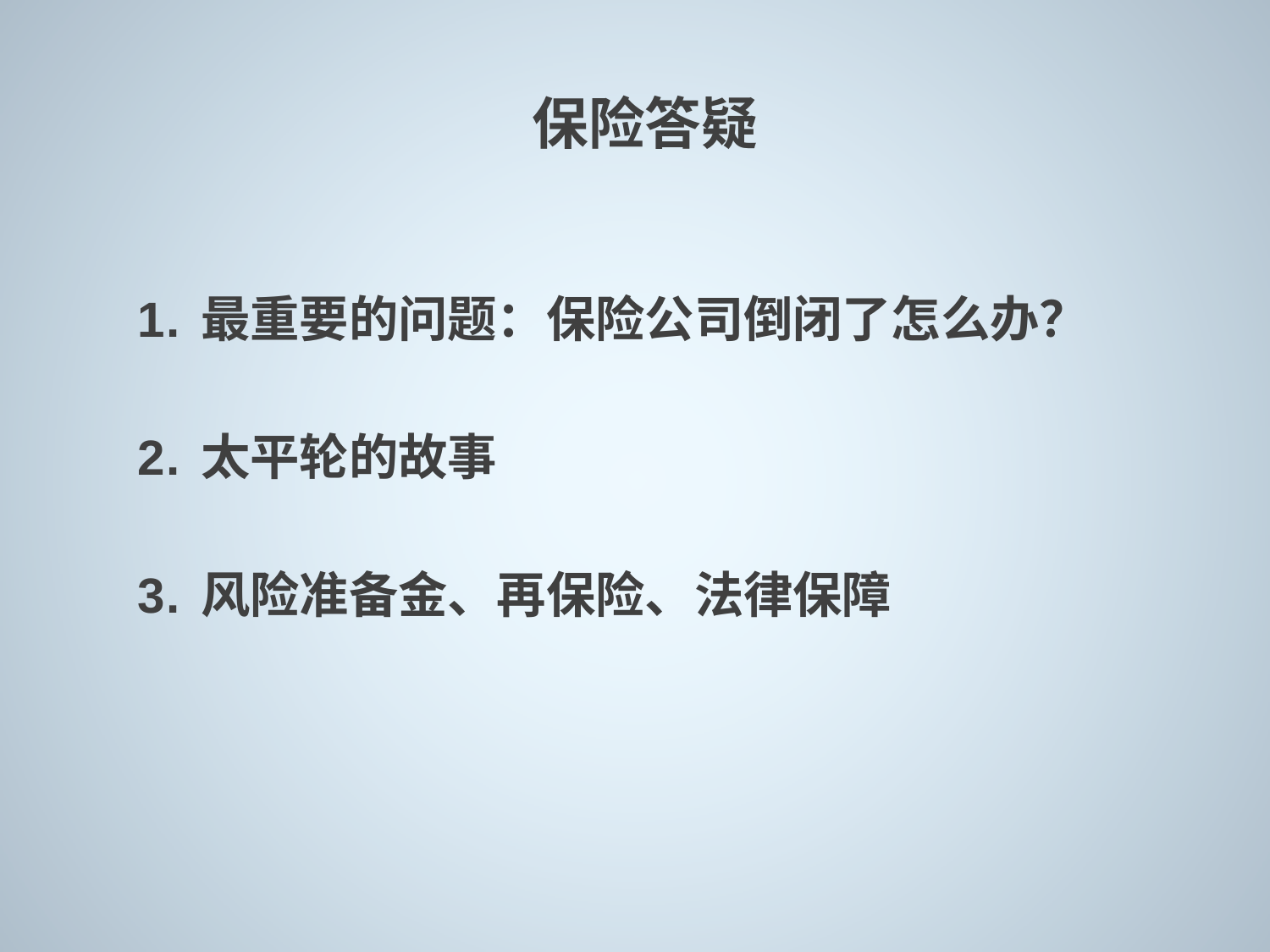

# 保险答疑
最重要的问题：保险公司倒闭了怎么办？

太平轮的故事

风险准备金、再保险、法律保障